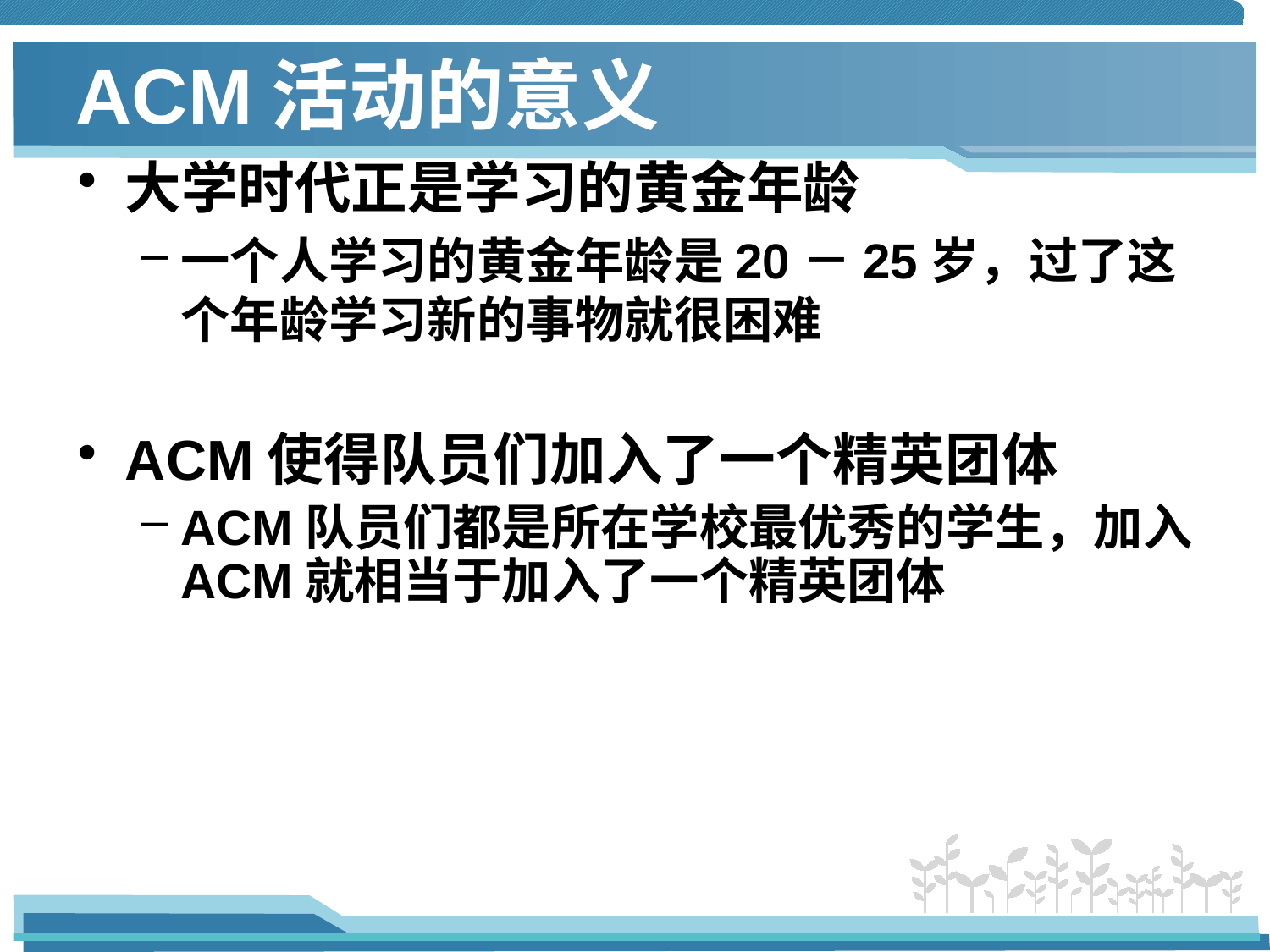

# ACM活动的意义
大学时代正是学习的黄金年龄
一个人学习的黄金年龄是20－25岁，过了这个年龄学习新的事物就很困难

ACM使得队员们加入了一个精英团体
ACM队员们都是所在学校最优秀的学生，加入ACM就相当于加入了一个精英团体